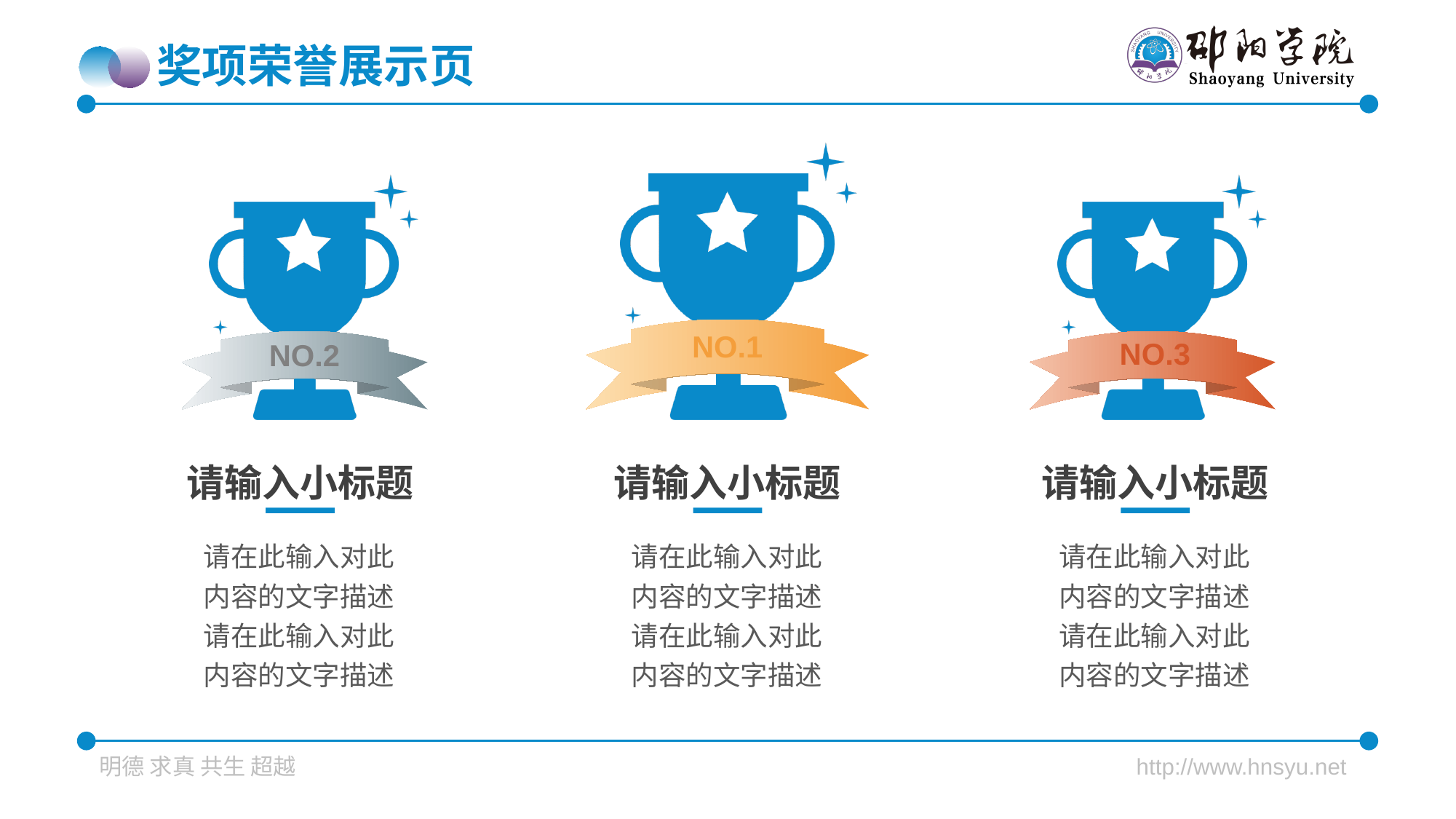

奖项荣誉展示页
请输入小标题
请输入小标题
请输入小标题
请在此输入对此内容的文字描述请在此输入对此内容的文字描述
请在此输入对此内容的文字描述请在此输入对此内容的文字描述
请在此输入对此内容的文字描述请在此输入对此内容的文字描述